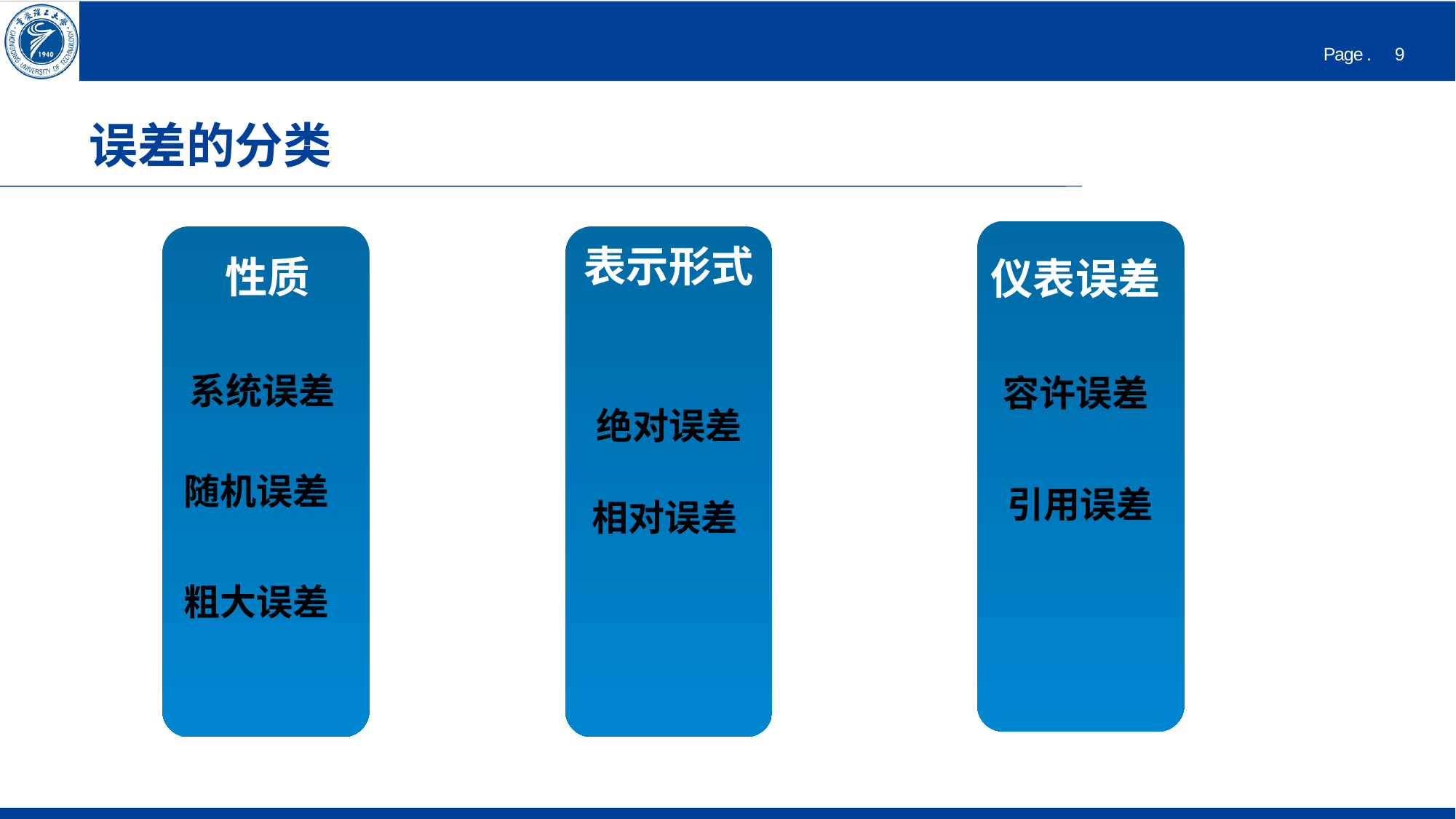

误差的分类

表示形式
性质
仪表误差
系统误差
容许误差
绝对误差
随机误差
引用误差
相对误差
粗大误差